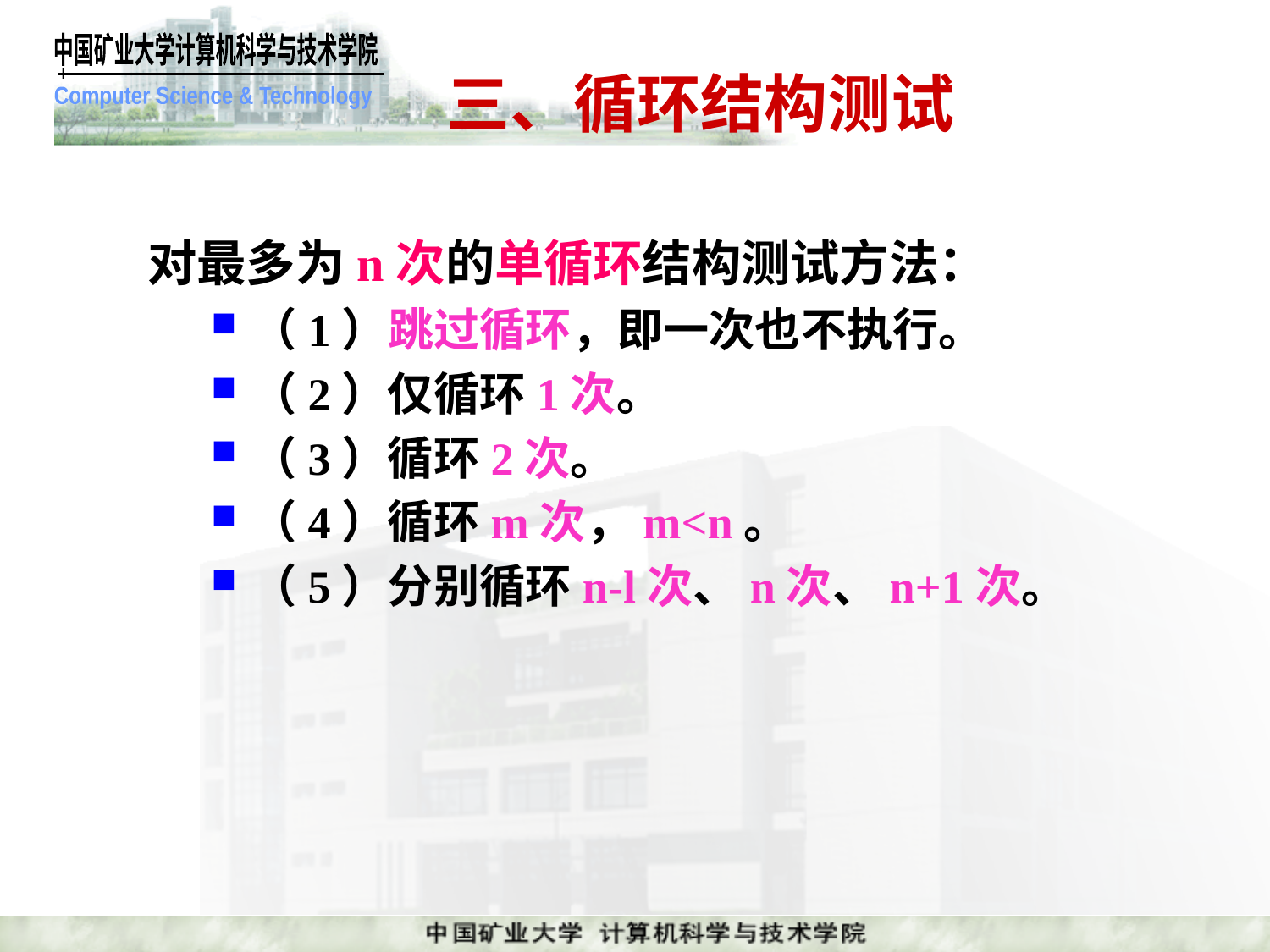

# 三、循环结构测试
对最多为n次的单循环结构测试方法：
（1）跳过循环，即一次也不执行。
（2）仅循环1次。
（3）循环2次。
（4）循环m次，m<n。
（5）分别循环n-l次、n次、n+1次。

课件制作人：谢希仁